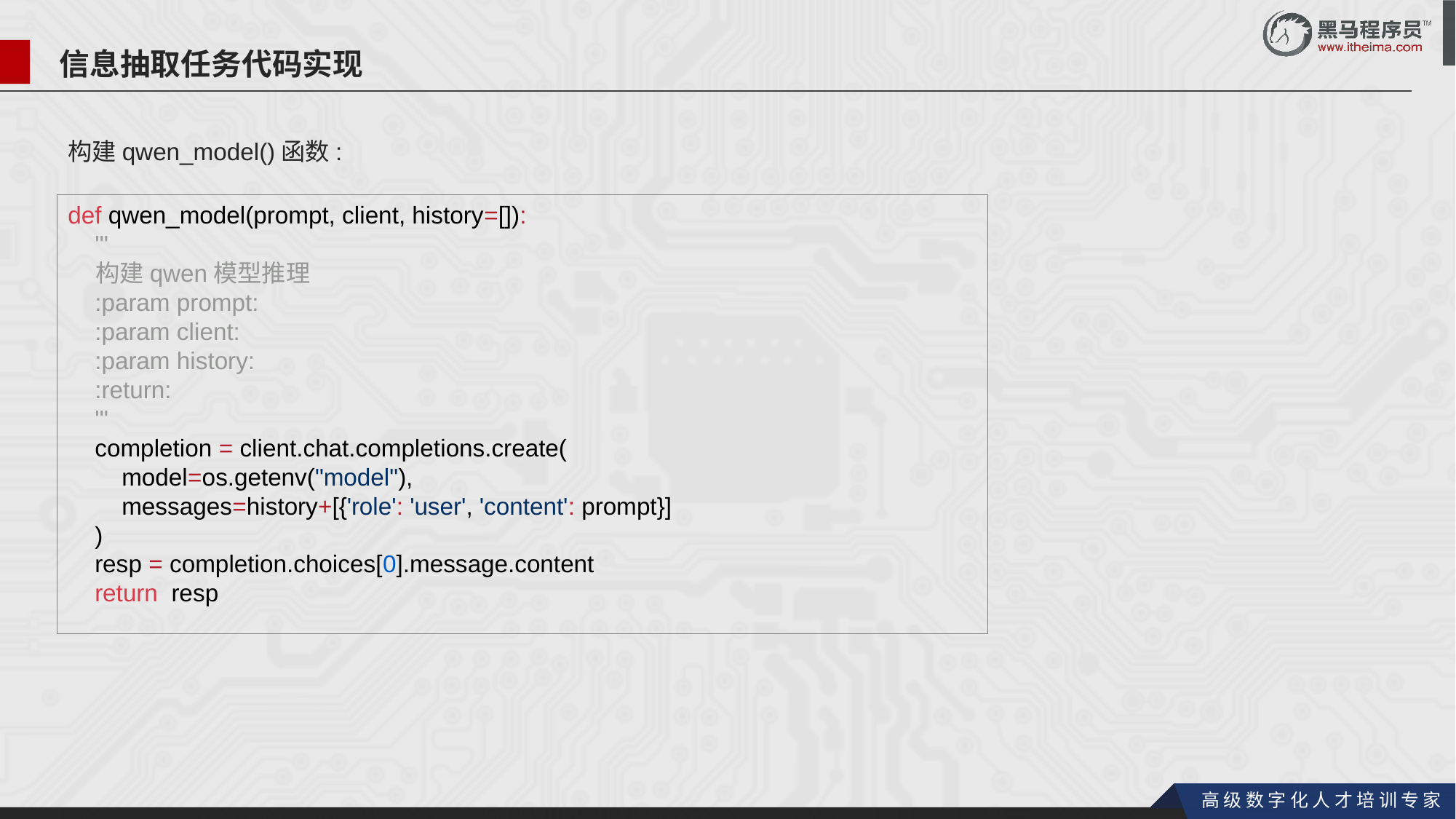

信息抽取任务代码实现
构建qwen_model()函数:
def qwen_model(prompt, client, history=[]):
    '''
    构建qwen模型推理
    :param prompt:
    :param client:
    :param history:
    :return:
    '''
    completion = client.chat.completions.create(
        model=os.getenv("model"),
        messages=history+[{'role': 'user', 'content': prompt}]
    )
    resp = completion.choices[0].message.content
    return  resp